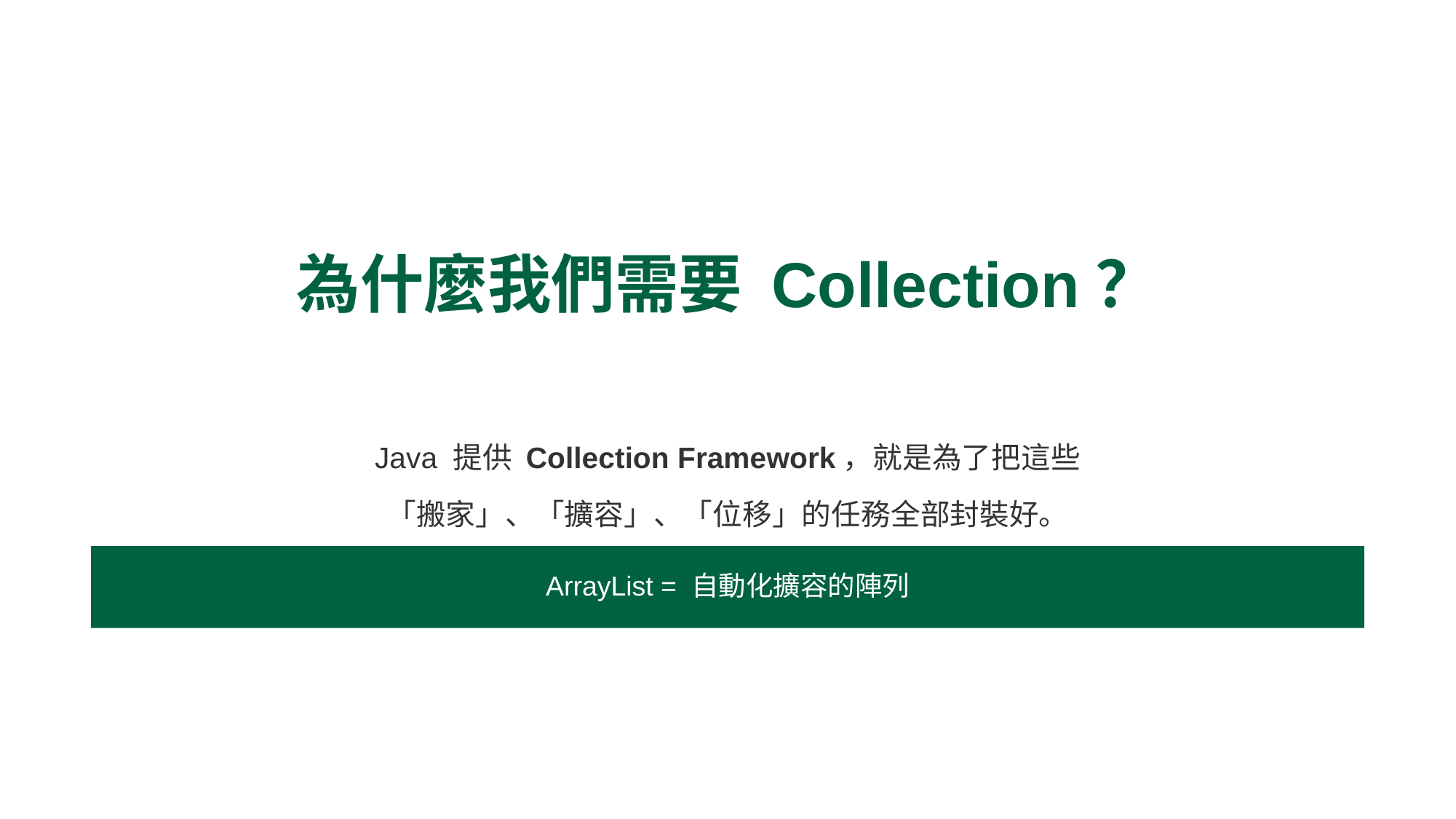

為什麼我們需要 Collection？
Java 提供 Collection Framework，就是為了把這些
「搬家」、「擴容」、「位移」的任務全部封裝好。

ArrayList = 自動化擴容的陣列